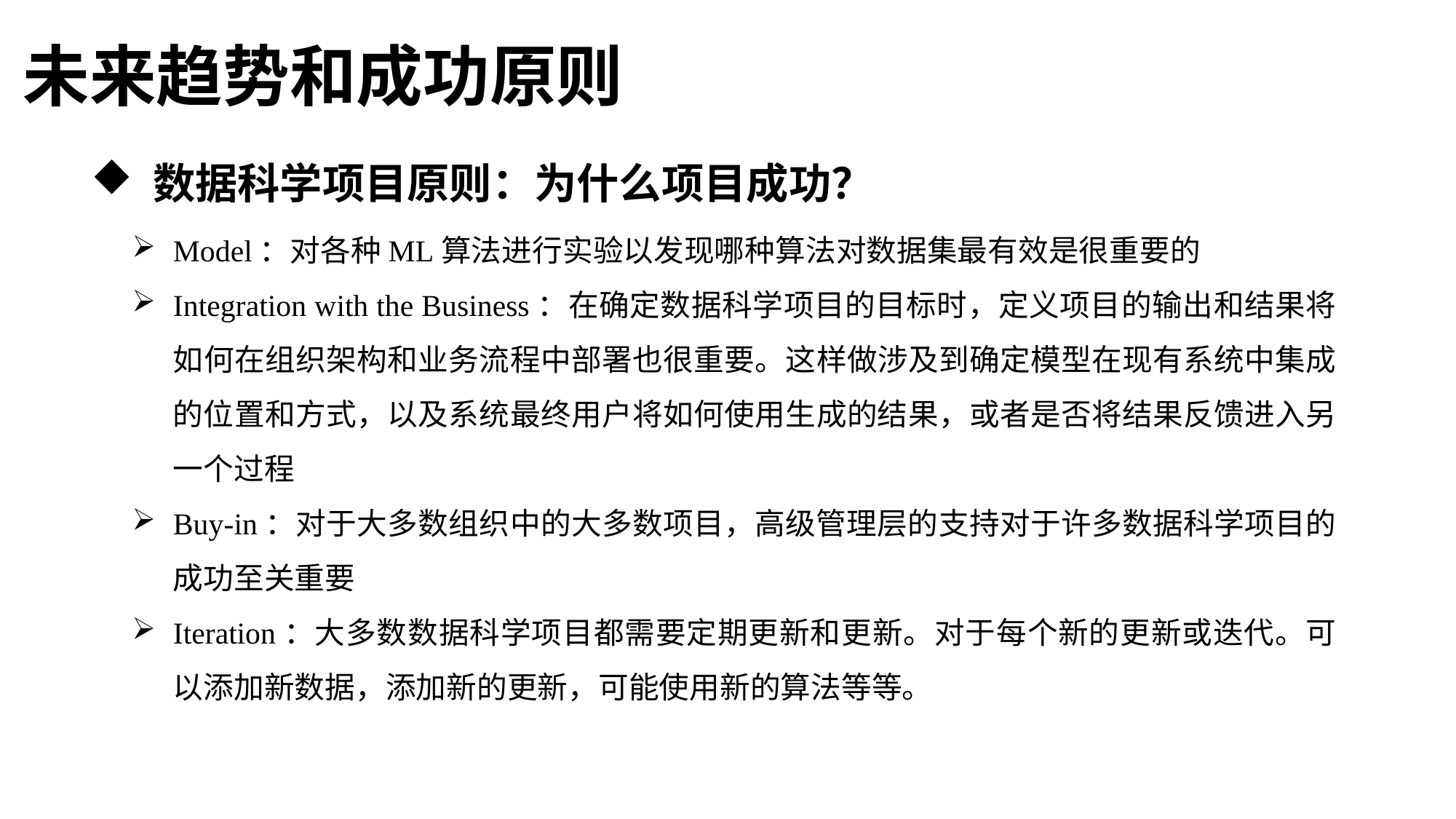

未来趋势和成功原则

 数据科学项目原则：为什么项目成功？
Model：对各种ML算法进行实验以发现哪种算法对数据集最有效是很重要的
Integration with the Business：在确定数据科学项目的目标时，定义项目的输出和结果将如何在组织架构和业务流程中部署也很重要。这样做涉及到确定模型在现有系统中集成的位置和方式，以及系统最终用户将如何使用生成的结果，或者是否将结果反馈进入另一个过程
Buy-in：对于大多数组织中的大多数项目，高级管理层的支持对于许多数据科学项目的成功至关重要
Iteration：大多数数据科学项目都需要定期更新和更新。对于每个新的更新或迭代。可以添加新数据，添加新的更新，可能使用新的算法等等。